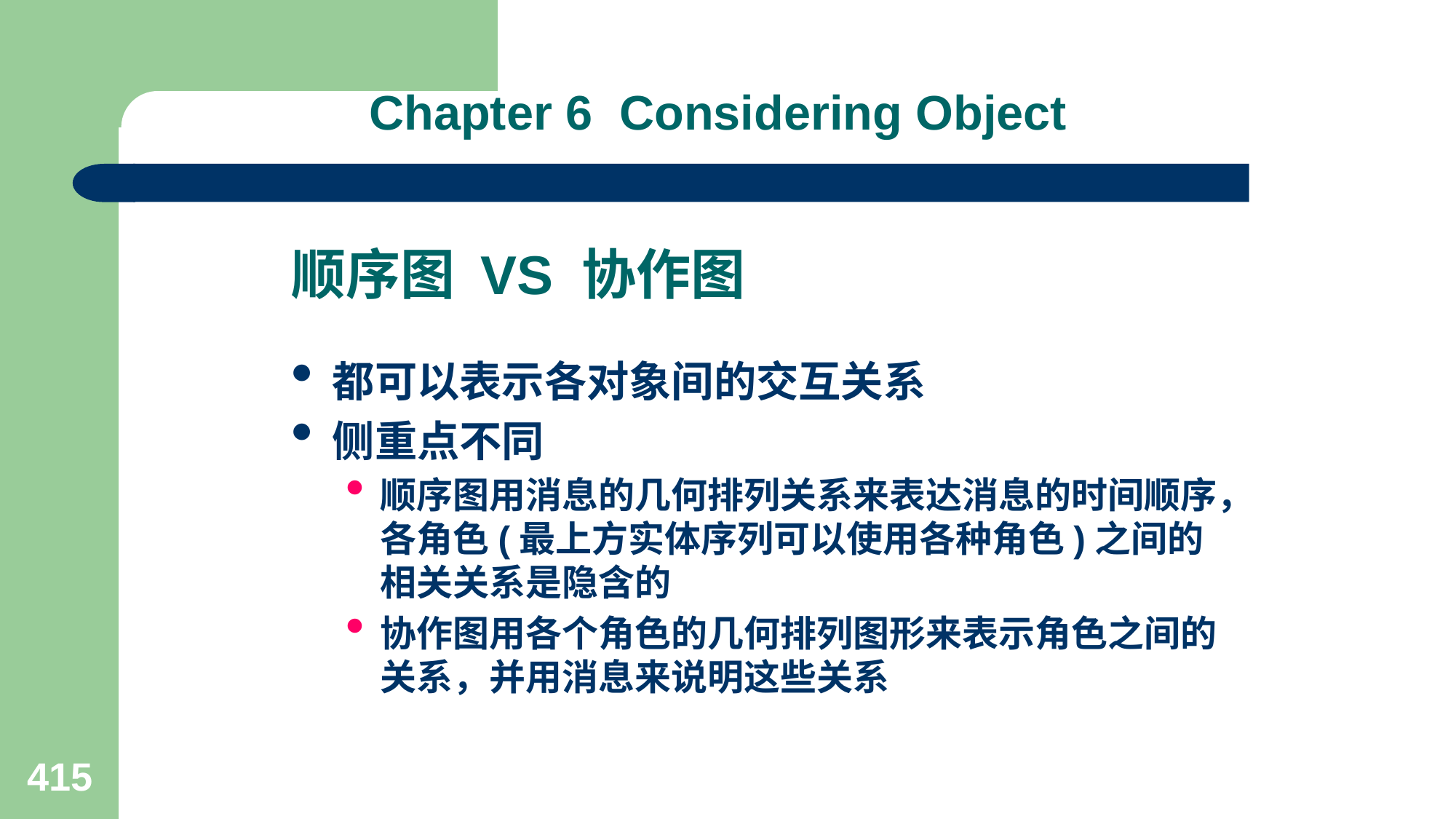

Chapter 6  Considering Object
# 顺序图 VS 协作图
都可以表示各对象间的交互关系
侧重点不同
顺序图用消息的几何排列关系来表达消息的时间顺序，各角色(最上方实体序列可以使用各种角色)之间的相关关系是隐含的
协作图用各个角色的几何排列图形来表示角色之间的关系，并用消息来说明这些关系

415